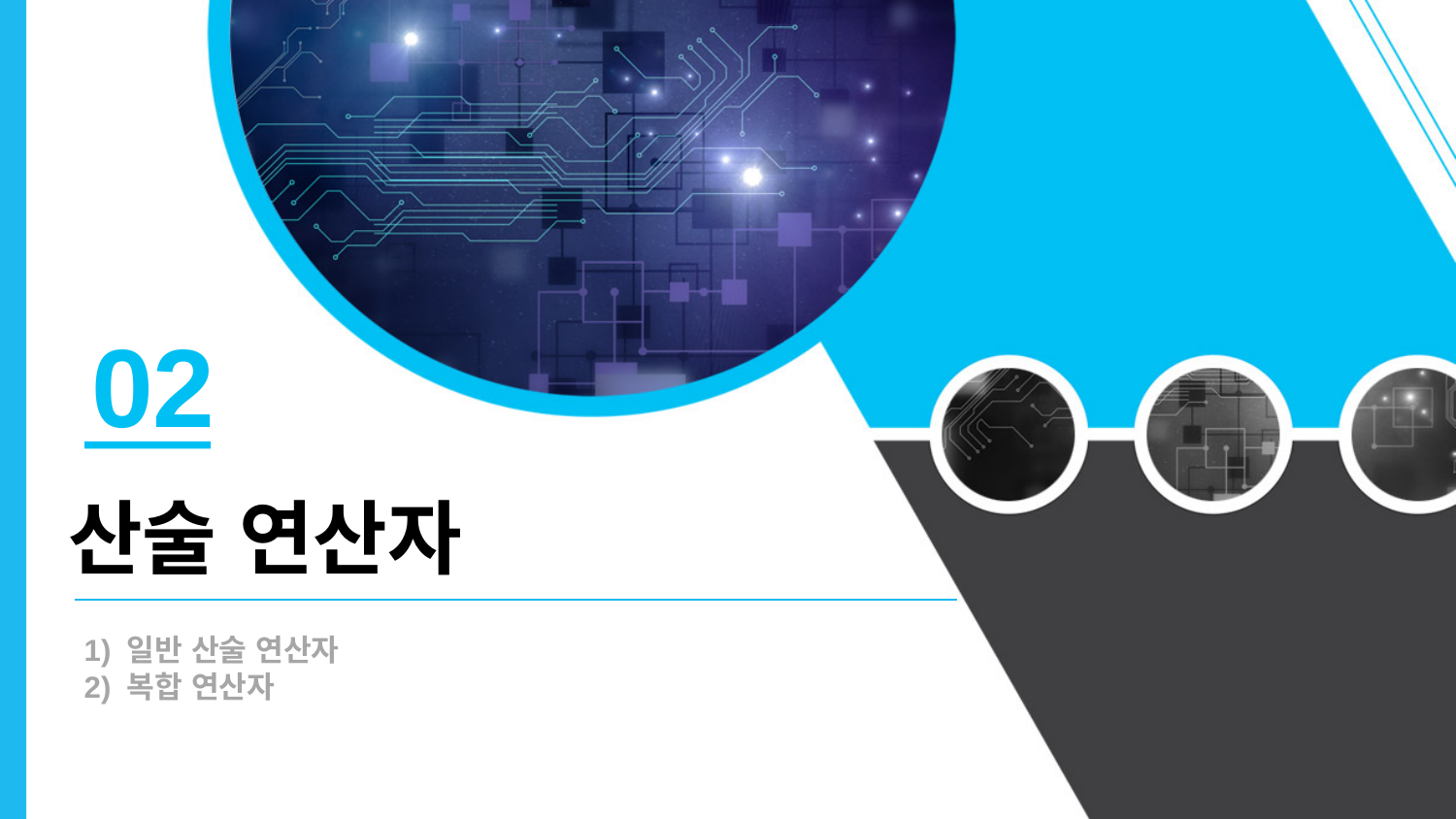

02

산술 연산자
1) 일반 산술 연산자
2) 복합 연산자